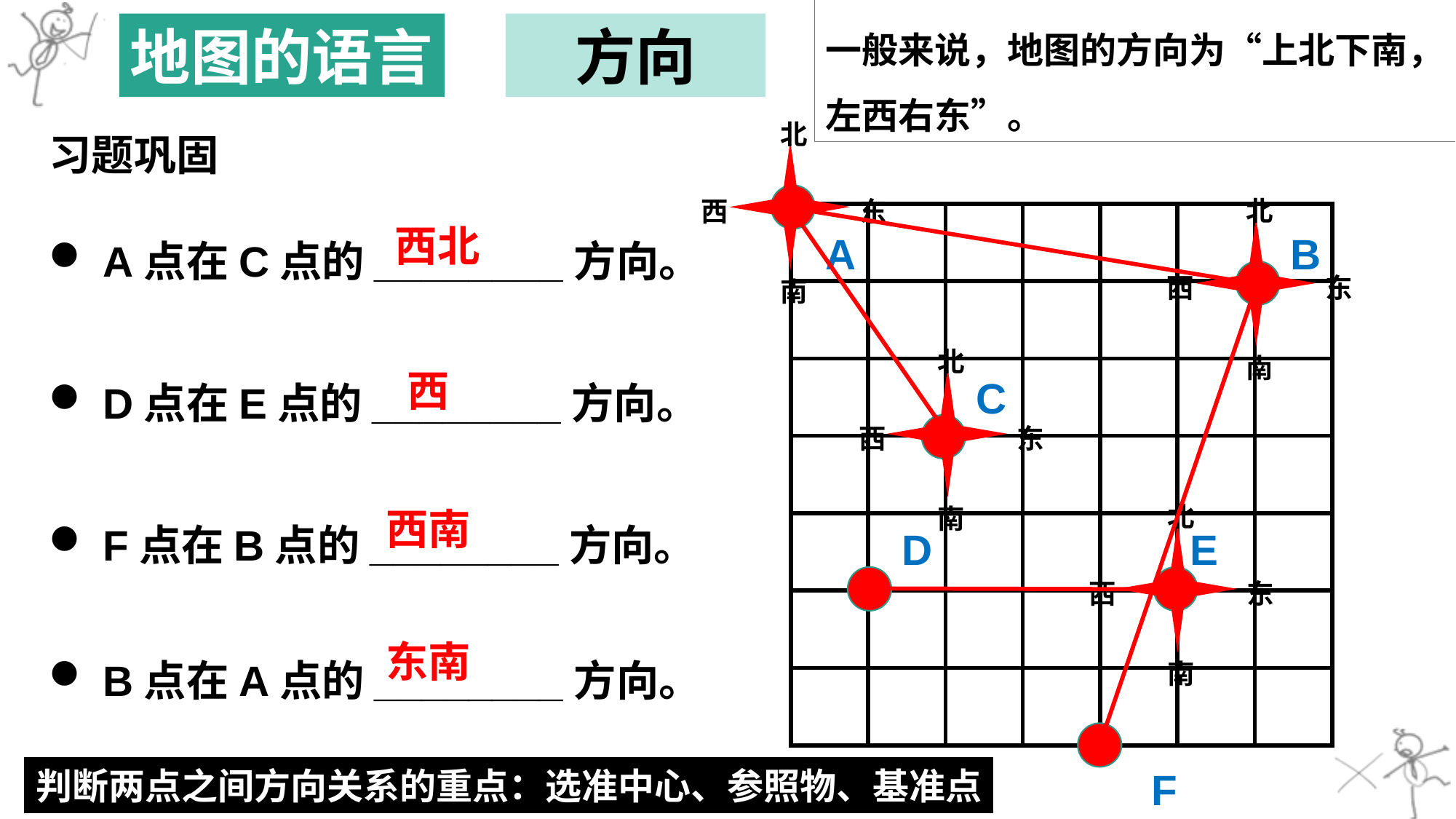

一般来说，地图的方向为“上北下南，左西右东”。
地图的语言
方向
北

西
东
南
习题巩固

北

西
东
南
A点在C点的________方向。
|  |  |  |  |  |  |  |
| --- | --- | --- | --- | --- | --- | --- |
|  |  |  |  |  |  |  |
|  |  |  |  |  |  |  |
|  |  |  |  |  |  |  |
|  |  |  |  |  |  |  |
|  |  |  |  |  |  |  |
|  |  |  |  |  |  |  |
西北
A
B

北

西
东
南
D点在E点的________方向。
西
C

F点在B点的________方向。
北

西
东
南
西南
D
E

B点在A点的________方向。
东南

判断两点之间方向关系的重点：选准中心、参照物、基准点
F